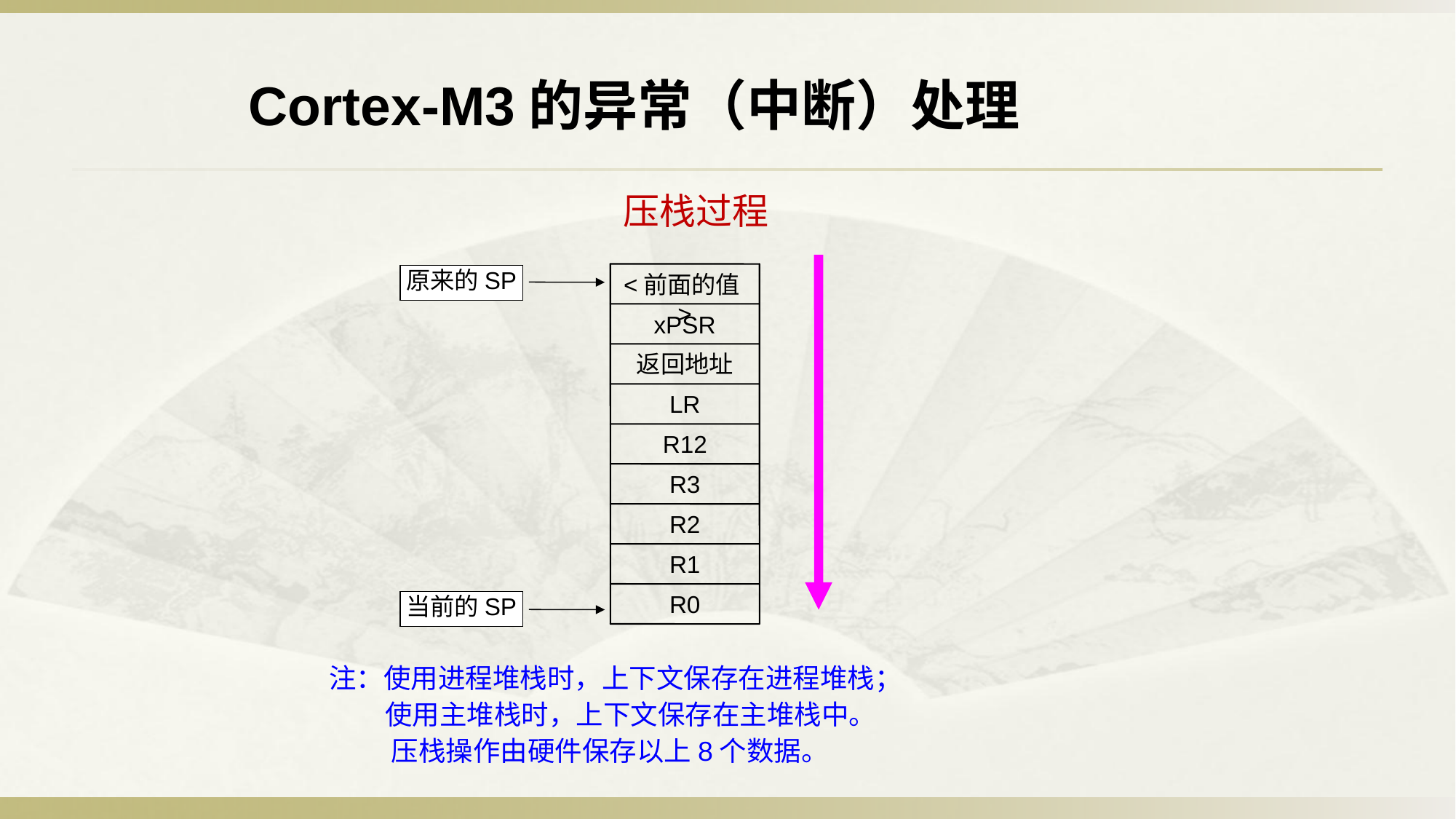

Cortex-M3的异常（中断）处理
压栈过程

<前面的值>

xPSR

返回地址

LR

R12

R3

R1

R0

原来的SP

R2
当前的SP

注：使用进程堆栈时，上下文保存在进程堆栈；
        使用主堆栈时，上下文保存在主堆栈中。
         压栈操作由硬件保存以上8个数据。